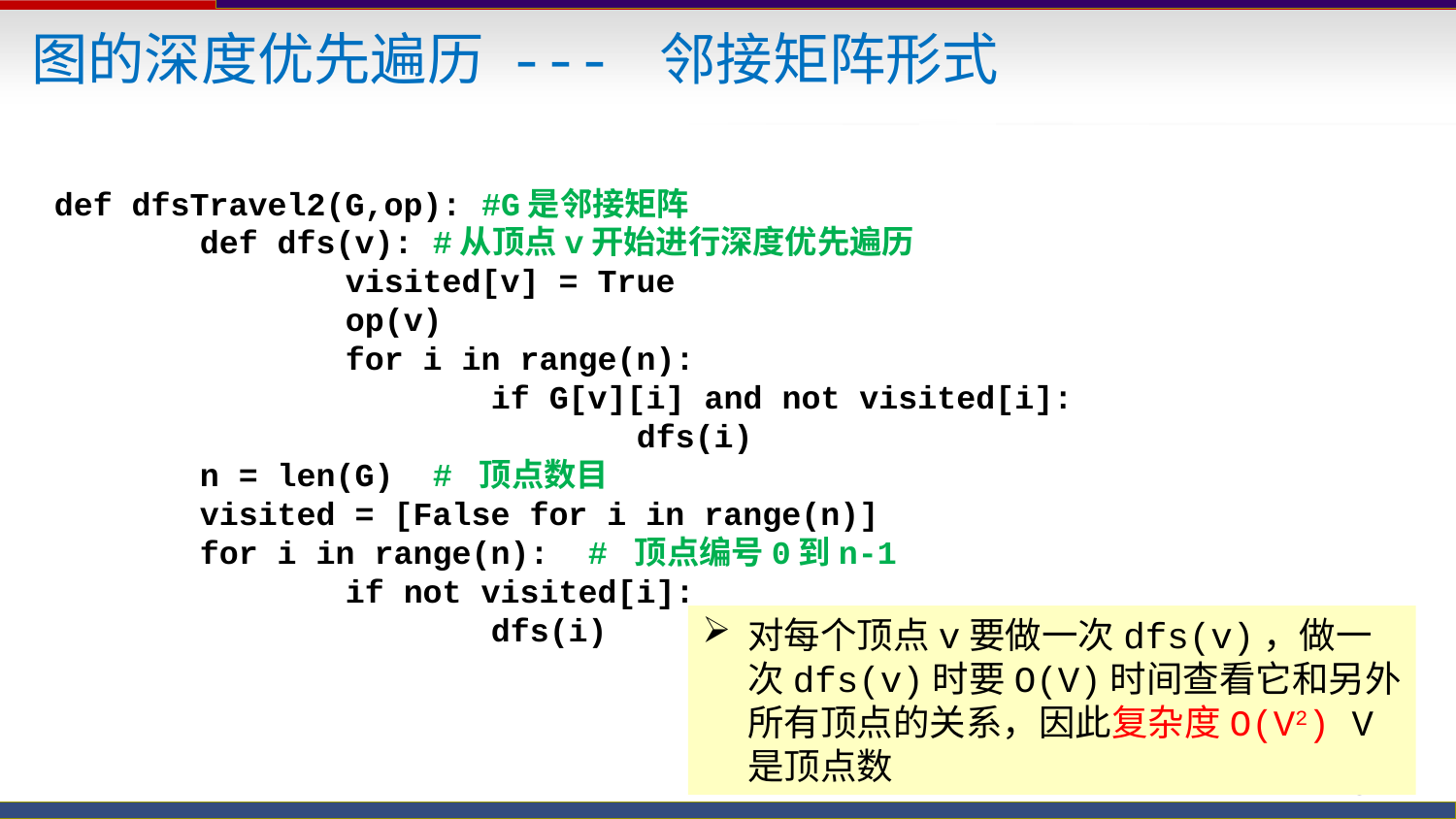

图的深度优先遍历 --- 邻接矩阵形式

def dfsTravel2(G,op): #G是邻接矩阵
	def dfs(v): #从顶点v开始进行深度优先遍历
		visited[v] = True
		op(v)
		for i in range(n):
			if G[v][i] and not visited[i]:
				dfs(i)
	n = len(G)  # 顶点数目
	visited = [False for i in range(n)]
	for i in range(n):  # 顶点编号0到n-1
		if not visited[i]:
			dfs(i)

对每个顶点v要做一次dfs(v)，做一次dfs(v)时要O(V)时间查看它和另外所有顶点的关系，因此复杂度O(V2) V是顶点数